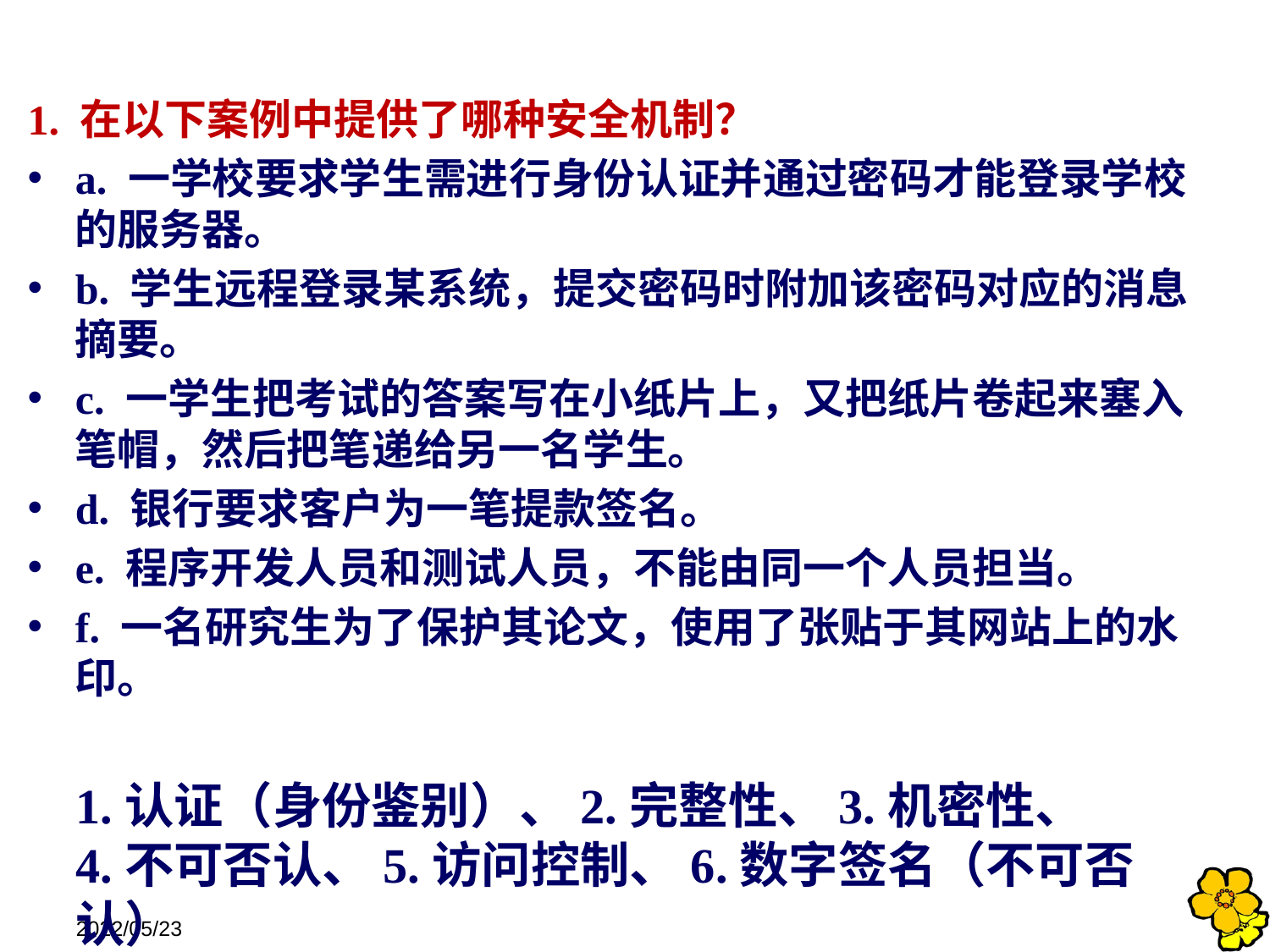

1. 在以下案例中提供了哪种安全机制？
a. 一学校要求学生需进行身份认证并通过密码才能登录学校的服务器。
b. 学生远程登录某系统，提交密码时附加该密码对应的消息摘要。
c. 一学生把考试的答案写在小纸片上，又把纸片卷起来塞入笔帽，然后把笔递给另一名学生。
d. 银行要求客户为一笔提款签名。
e. 程序开发人员和测试人员，不能由同一个人员担当。
f. 一名研究生为了保护其论文，使用了张贴于其网站上的水印。

1.认证（身份鉴别）、2.完整性、3.机密性、
4.不可否认、5.访问控制、6.数字签名（不可否认）
2022/05/23